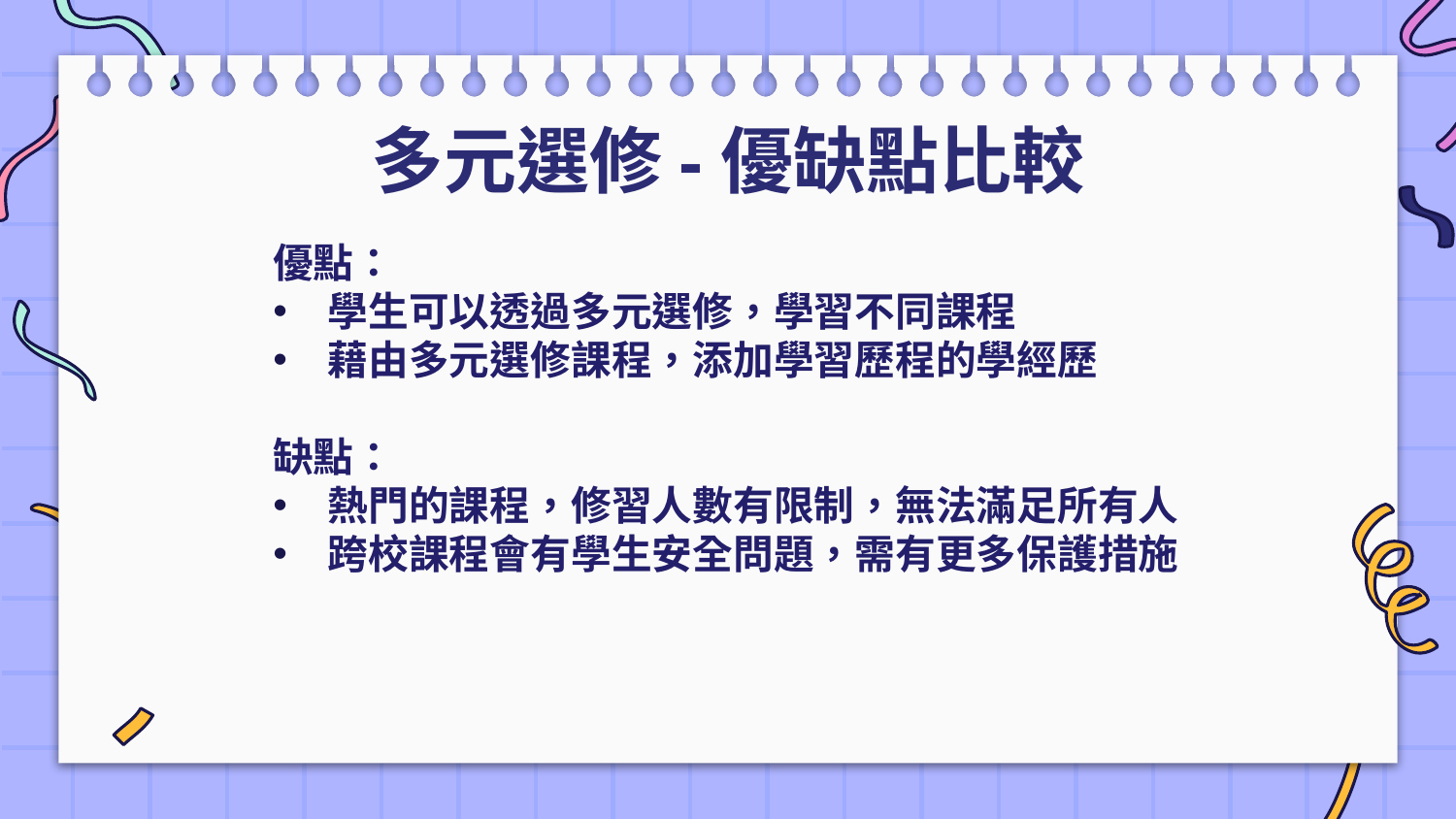

多元選修-優缺點比較
優點：
學生可以透過多元選修，學習不同課程
藉由多元選修課程，添加學習歷程的學經歷

缺點：
熱門的課程，修習人數有限制，無法滿足所有人
跨校課程會有學生安全問題，需有更多保護措施